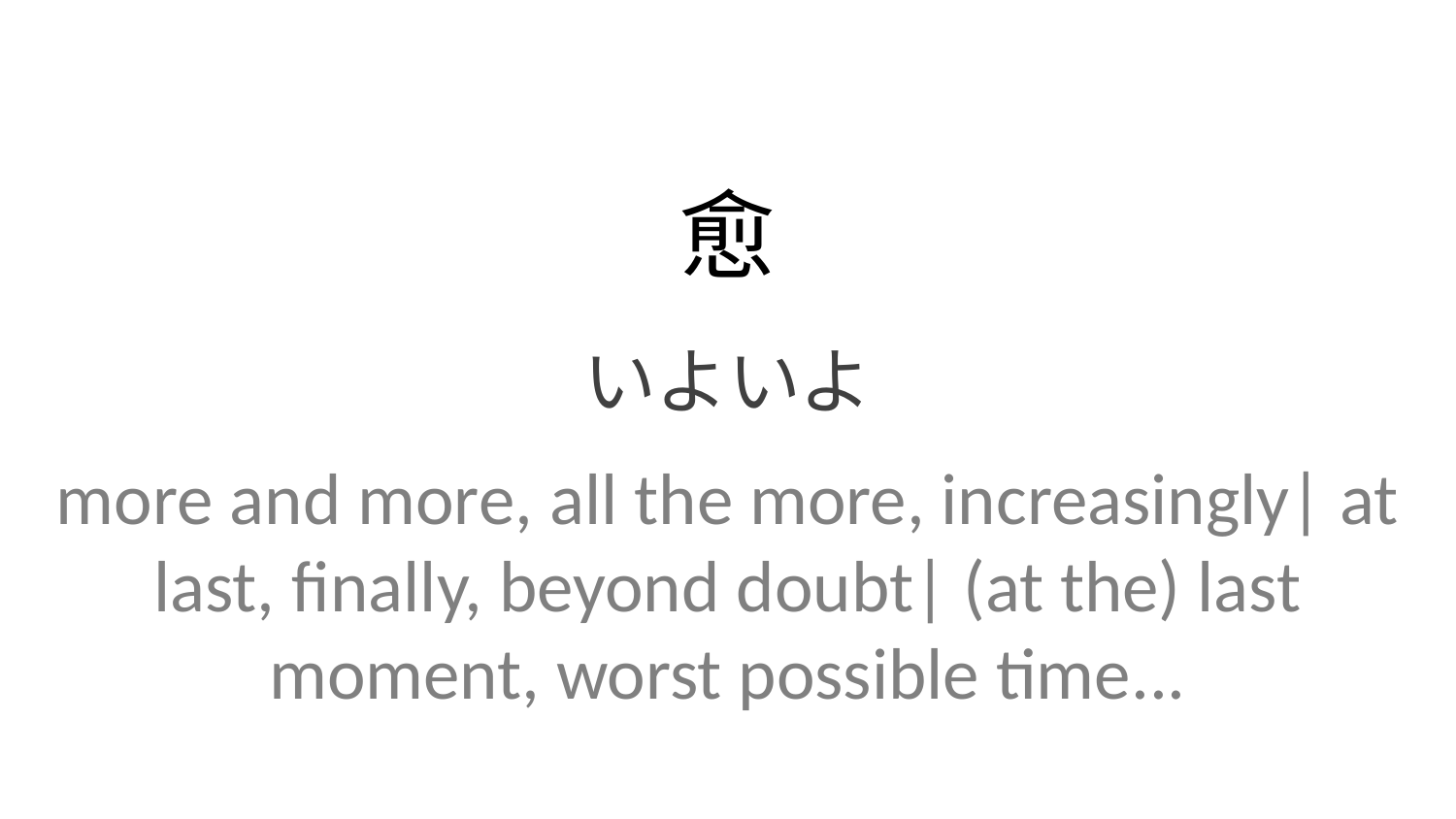

愈

いよいよ
more and more, all the more, increasingly| at last, finally, beyond doubt| (at the) last moment, worst possible time...